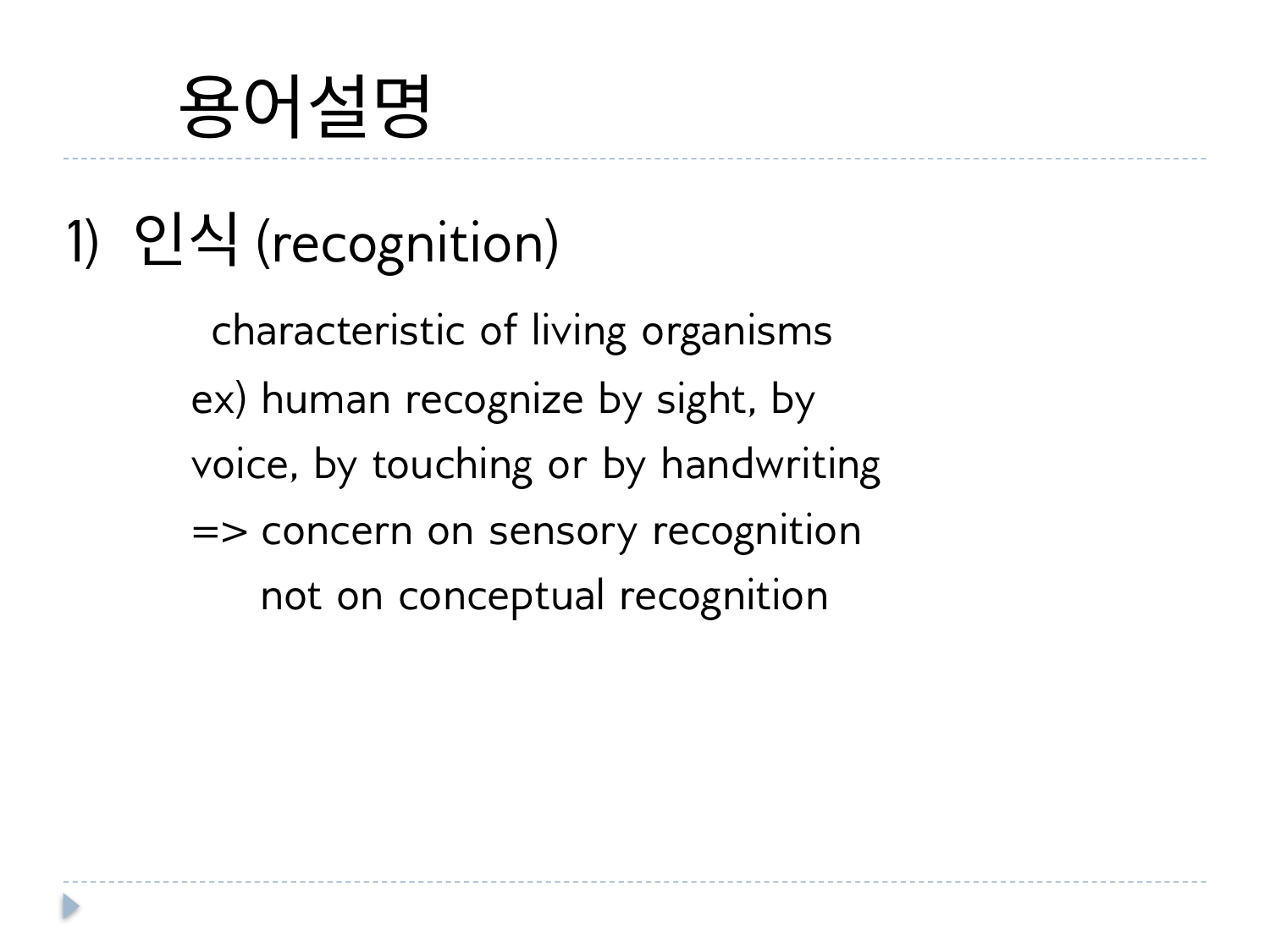

용어설명
1) 인식(recognition)
        characteristic of living organisms
         ex) human recognize by sight, by
         voice, by touching or by handwriting
         => concern on sensory recognition
              not on conceptual recognition